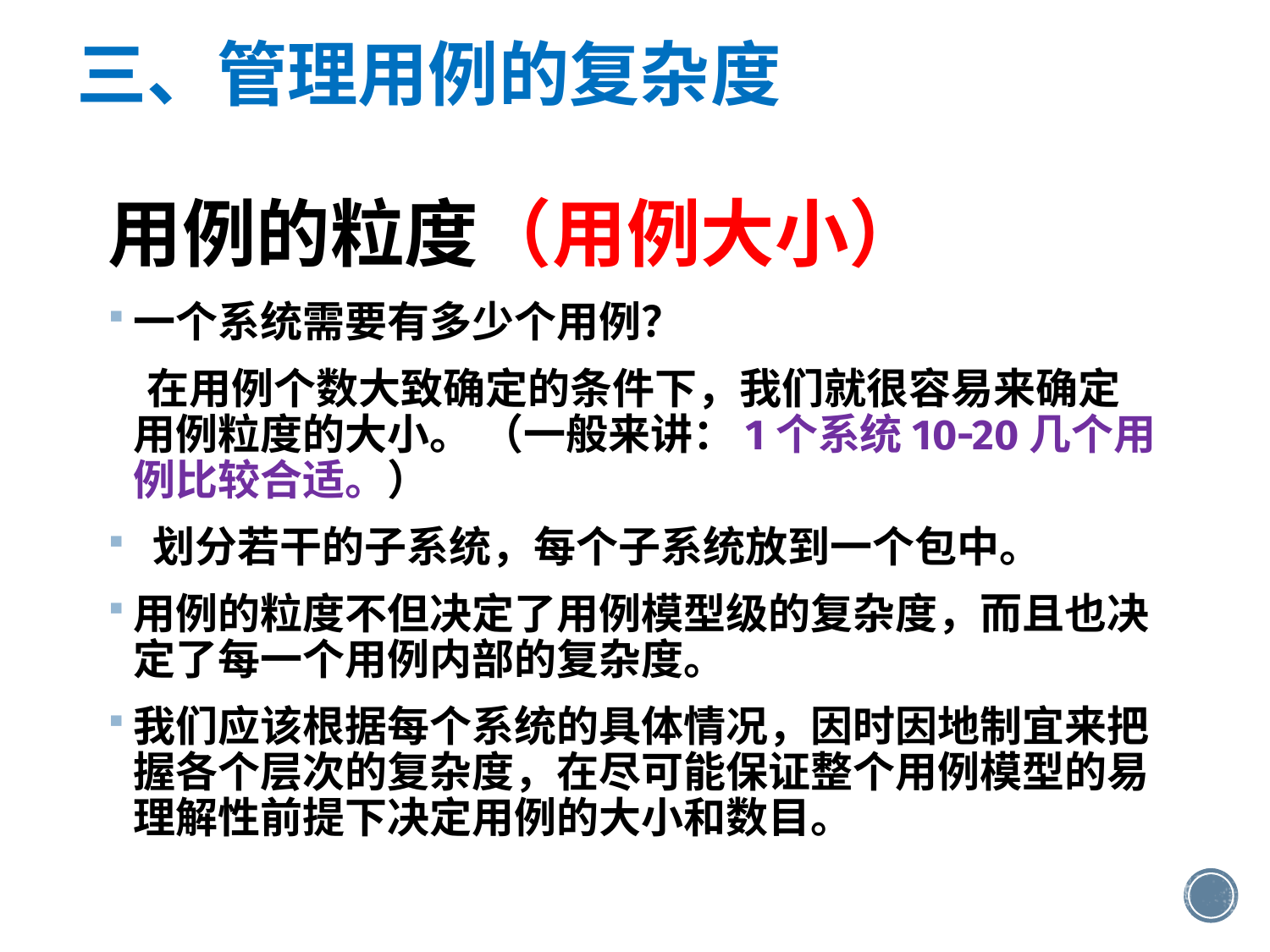

三、管理用例的复杂度
# 用例的粒度（用例大小）
一个系统需要有多少个用例？
   在用例个数大致确定的条件下，我们就很容易来确定用例粒度的大小。 （一般来讲：1个系统10-20几个用例比较合适。）
 划分若干的子系统，每个子系统放到一个包中。
用例的粒度不但决定了用例模型级的复杂度，而且也决定了每一个用例内部的复杂度。
我们应该根据每个系统的具体情况，因时因地制宜来把握各个层次的复杂度，在尽可能保证整个用例模型的易理解性前提下决定用例的大小和数目。